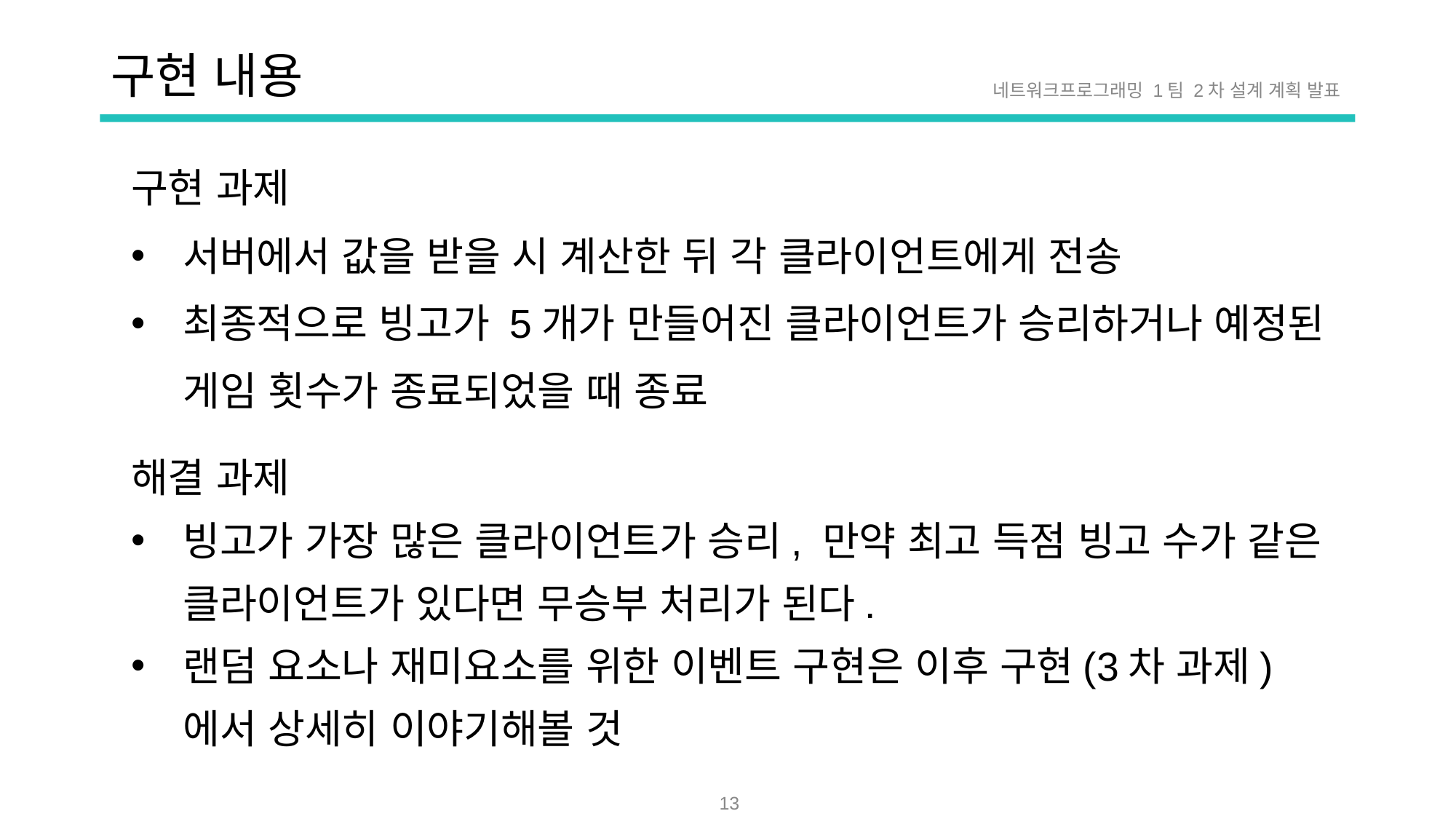

# 구현 내용
네트워크프로그래밍 1팀 2차 설계 계획 발표

구현 과제
서버에서 값을 받을 시 계산한 뒤 각 클라이언트에게 전송
최종적으로 빙고가 5개가 만들어진 클라이언트가 승리하거나 예정된 게임 횟수가 종료되었을 때 종료

해결 과제
빙고가 가장 많은 클라이언트가 승리, 만약 최고 득점 빙고 수가 같은 클라이언트가 있다면 무승부 처리가 된다.
랜덤 요소나 재미요소를 위한 이벤트 구현은 이후 구현(3차 과제)에서 상세히 이야기해볼 것

13